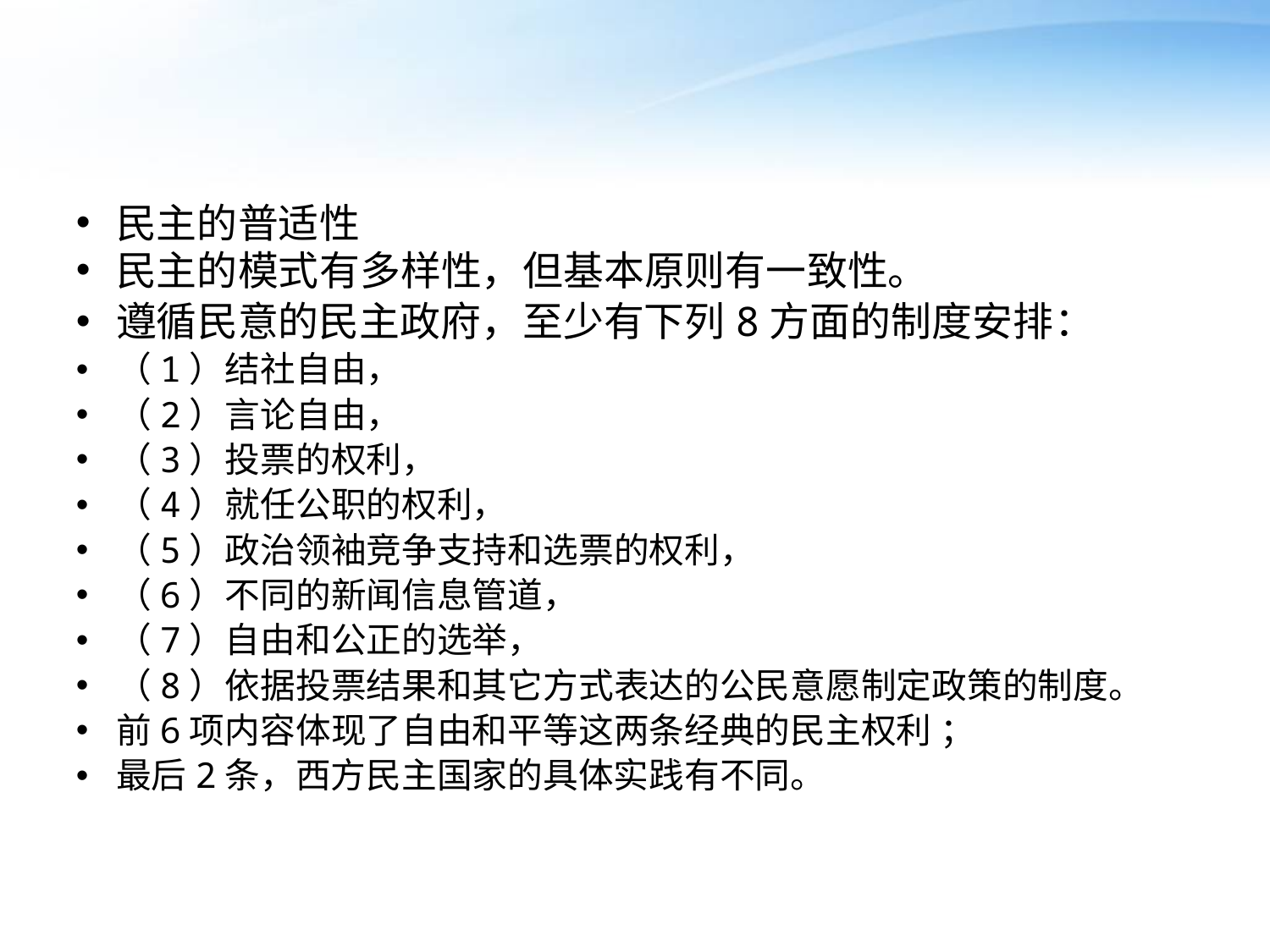

#
民主的普适性
民主的模式有多样性，但基本原则有一致性。
遵循民意的民主政府，至少有下列8方面的制度安排：
（1）结社自由，
（2）言论自由，
（3）投票的权利，
（4）就任公职的权利，
（5）政治领袖竞争支持和选票的权利，
（6）不同的新闻信息管道，
（7）自由和公正的选举，
（8）依据投票结果和其它方式表达的公民意愿制定政策的制度。
前6项内容体现了自由和平等这两条经典的民主权利 ；
最后2条，西方民主国家的具体实践有不同。